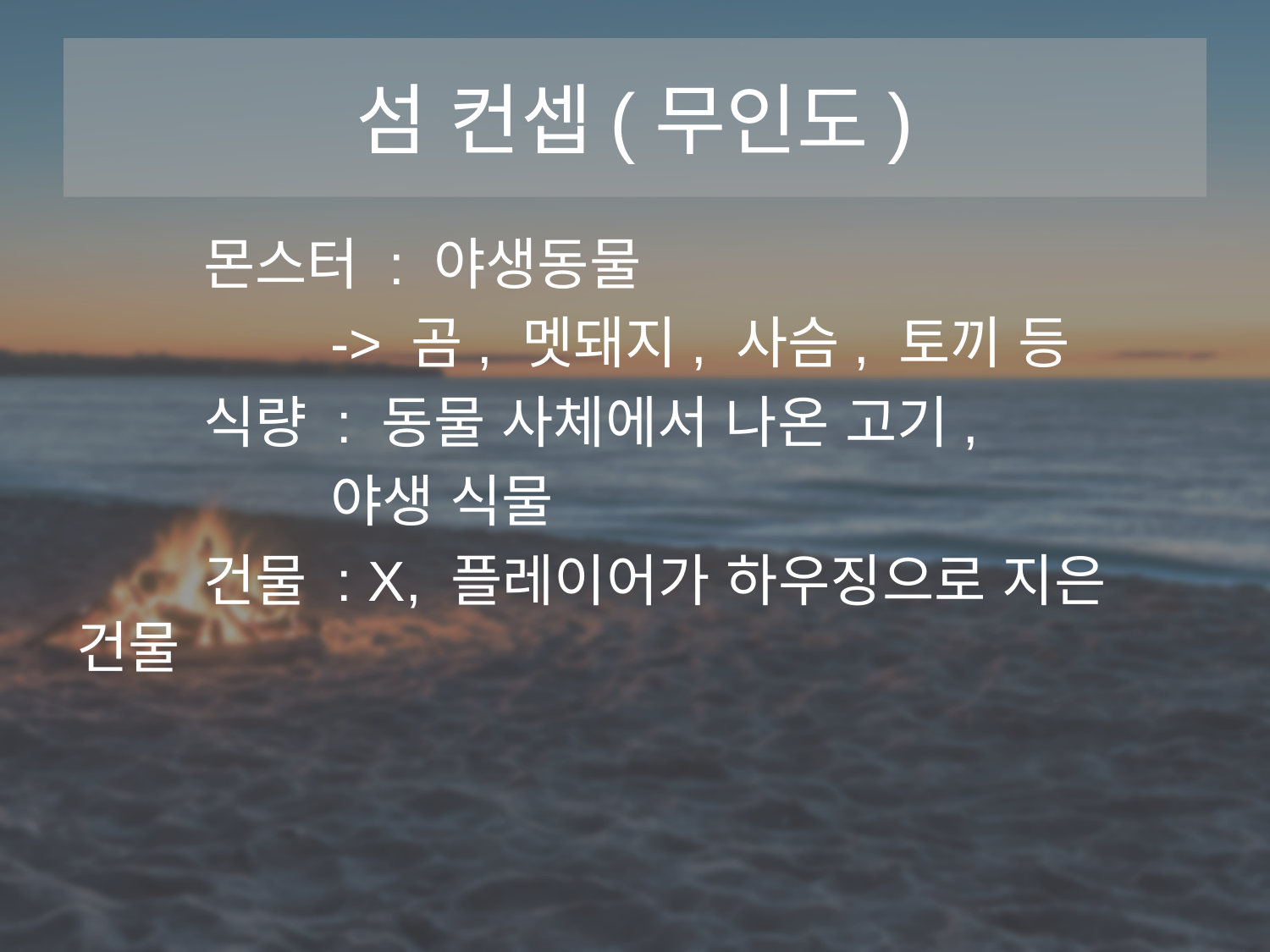

# 섬 컨셉	(무인도)
	몬스터 : 야생동물
		-> 곰, 멧돼지, 사슴, 토끼 등
	식량 : 동물 사체에서 나온 고기,
		야생 식물
	건물 : X, 플레이어가 하우징으로 지은 건물